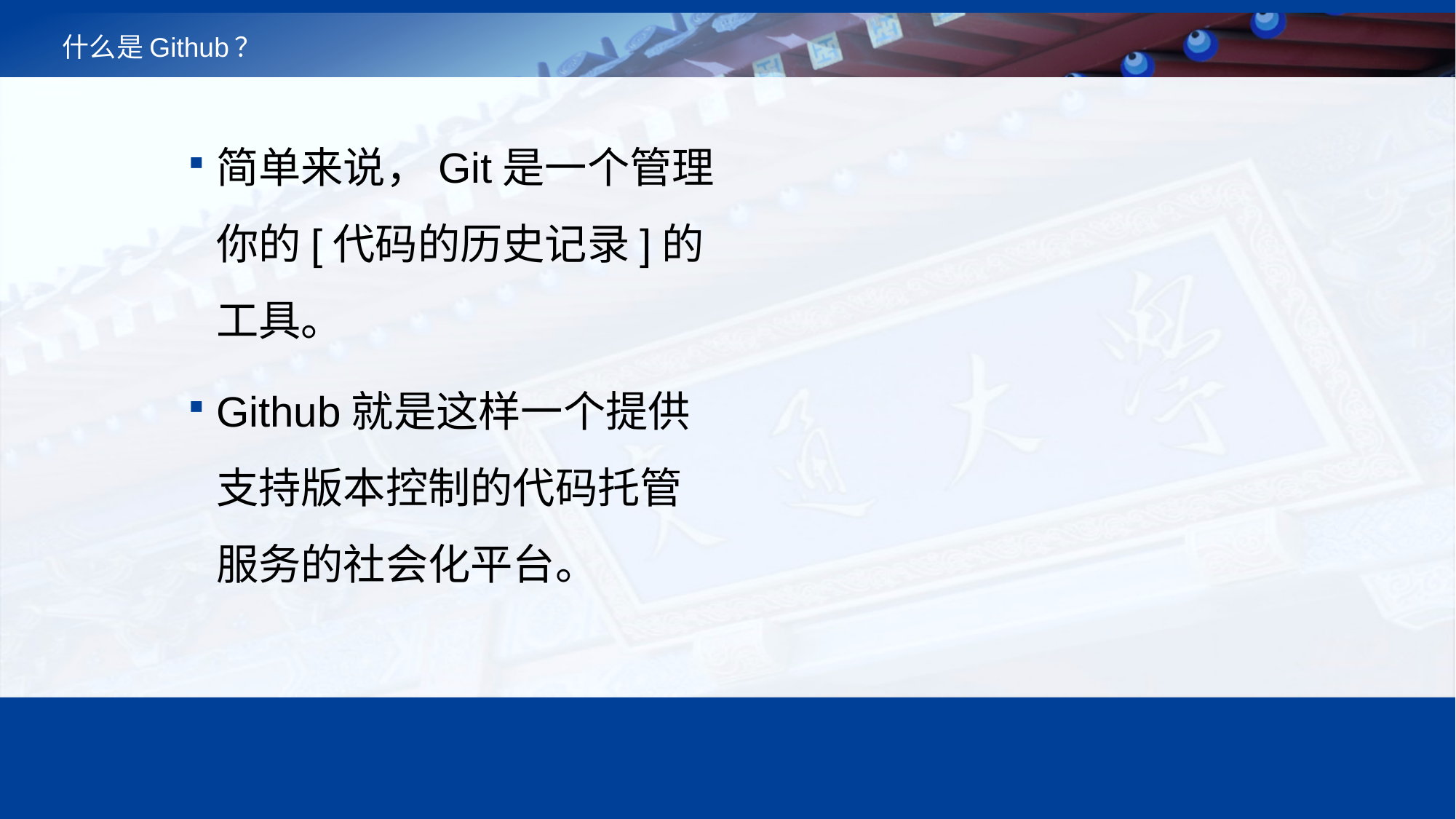

# 什么是Github？
简单来说，Git是一个管理你的[代码的历史记录]的工具。
Github就是这样一个提供支持版本控制的代码托管服务的社会化平台。